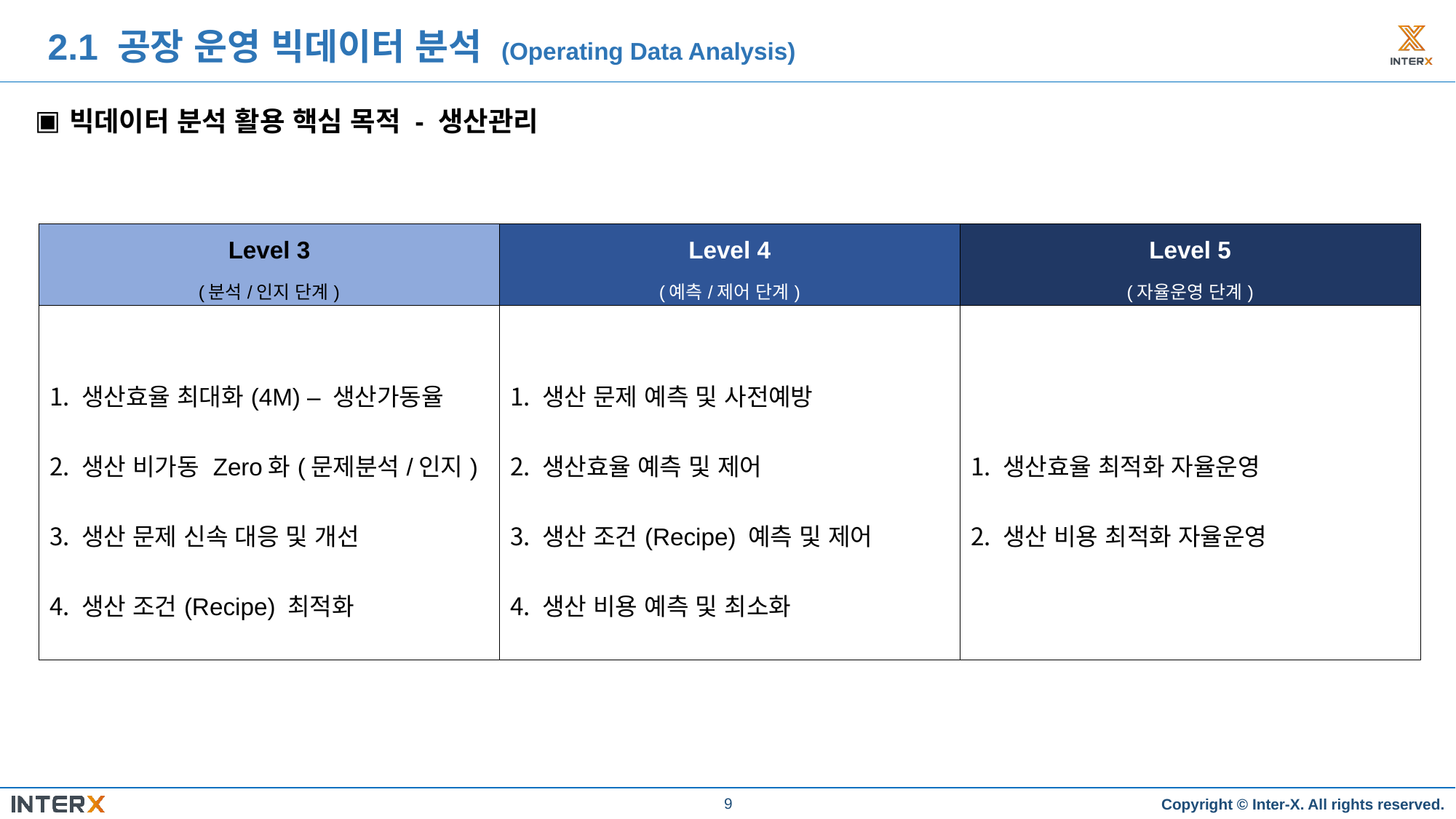

2.1 공장 운영 빅데이터 분석 (Operating Data Analysis)
빅데이터 분석 활용 핵심 목적 - 생산관리
| Level 3 (분석/인지 단계) | Level 4 (예측/제어 단계) | Level 5 (자율운영 단계) |
| --- | --- | --- |
| 생산효율 최대화(4M) – 생산가동율 생산 비가동 Zero화(문제분석/인지) 생산 문제 신속 대응 및 개선 생산 조건(Recipe) 최적화 | 생산 문제 예측 및 사전예방 생산효율 예측 및 제어 생산 조건(Recipe) 예측 및 제어 생산 비용 예측 및 최소화 | 생산효율 최적화 자율운영 생산 비용 최적화 자율운영 |